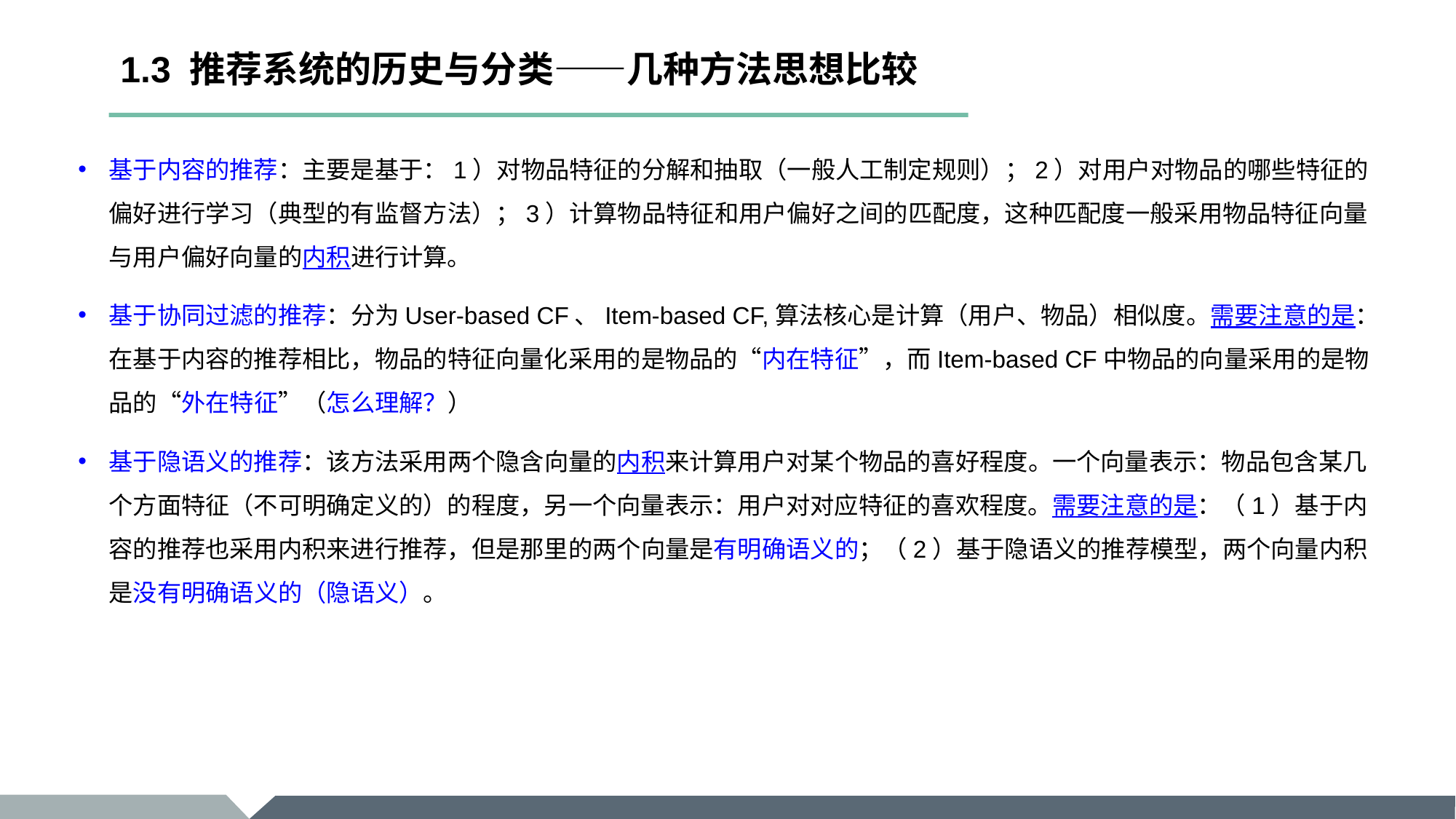

# 1.3 推荐系统的历史与分类——几种方法思想比较
基于内容的推荐：主要是基于：1）对物品特征的分解和抽取（一般人工制定规则）；2）对用户对物品的哪些特征的偏好进行学习（典型的有监督方法）；3）计算物品特征和用户偏好之间的匹配度，这种匹配度一般采用物品特征向量与用户偏好向量的内积进行计算。
基于协同过滤的推荐：分为User-based CF、Item-based CF,算法核心是计算（用户、物品）相似度。需要注意的是：在基于内容的推荐相比，物品的特征向量化采用的是物品的“内在特征”，而Item-based CF中物品的向量采用的是物品的“外在特征”（怎么理解？）
基于隐语义的推荐：该方法采用两个隐含向量的内积来计算用户对某个物品的喜好程度。一个向量表示：物品包含某几个方面特征（不可明确定义的）的程度，另一个向量表示：用户对对应特征的喜欢程度。需要注意的是：（1）基于内容的推荐也采用内积来进行推荐，但是那里的两个向量是有明确语义的；（2）基于隐语义的推荐模型，两个向量内积是没有明确语义的（隐语义）。